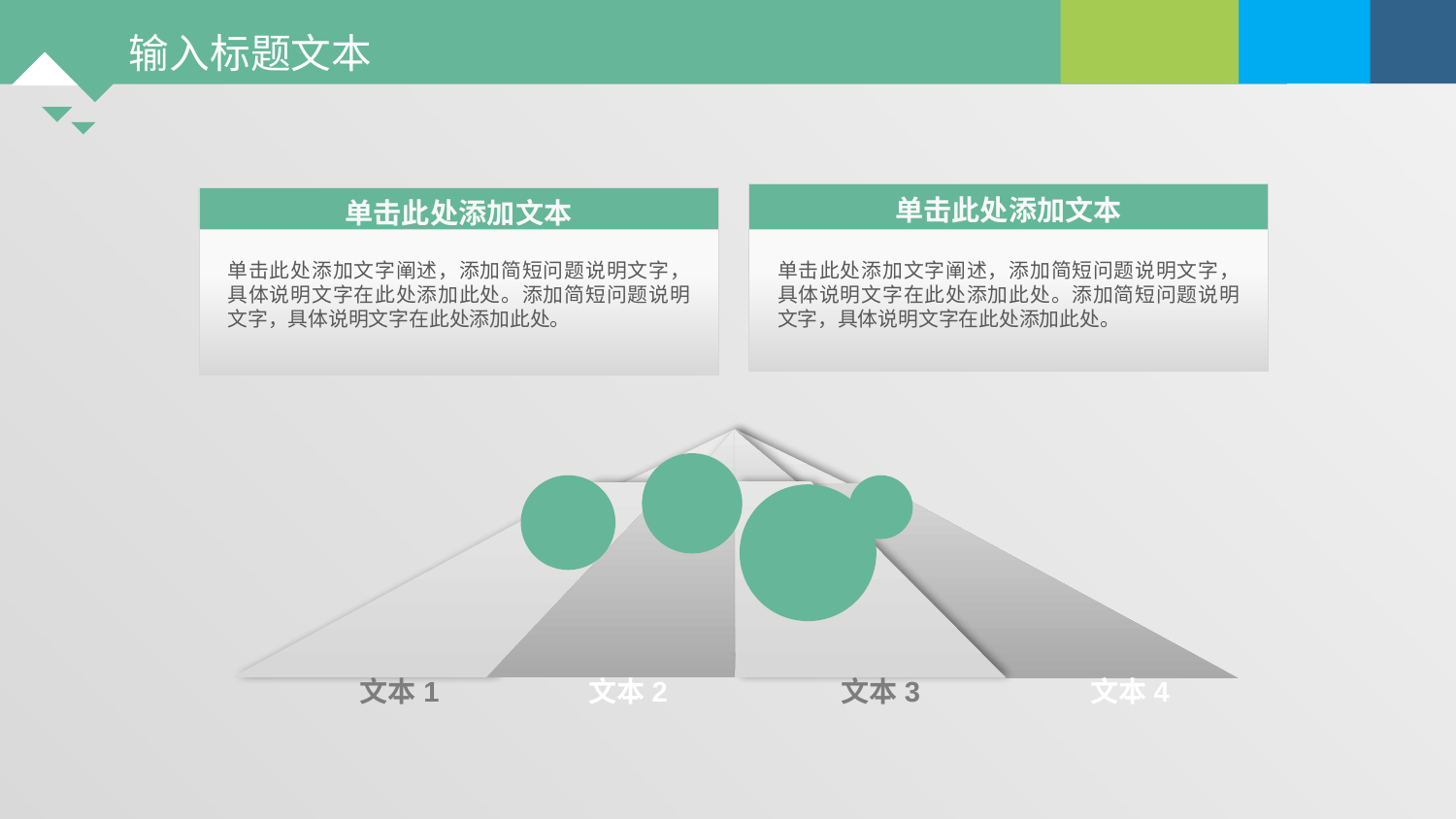

单击此处添加文本
单击此处添加文字阐述，添加简短问题说明文字，具体说明文字在此处添加此处。添加简短问题说明文字，具体说明文字在此处添加此处。
单击此处添加文本
单击此处添加文字阐述，添加简短问题说明文字，具体说明文字在此处添加此处。添加简短问题说明文字，具体说明文字在此处添加此处。

文本1
文本2
文本3
文本4